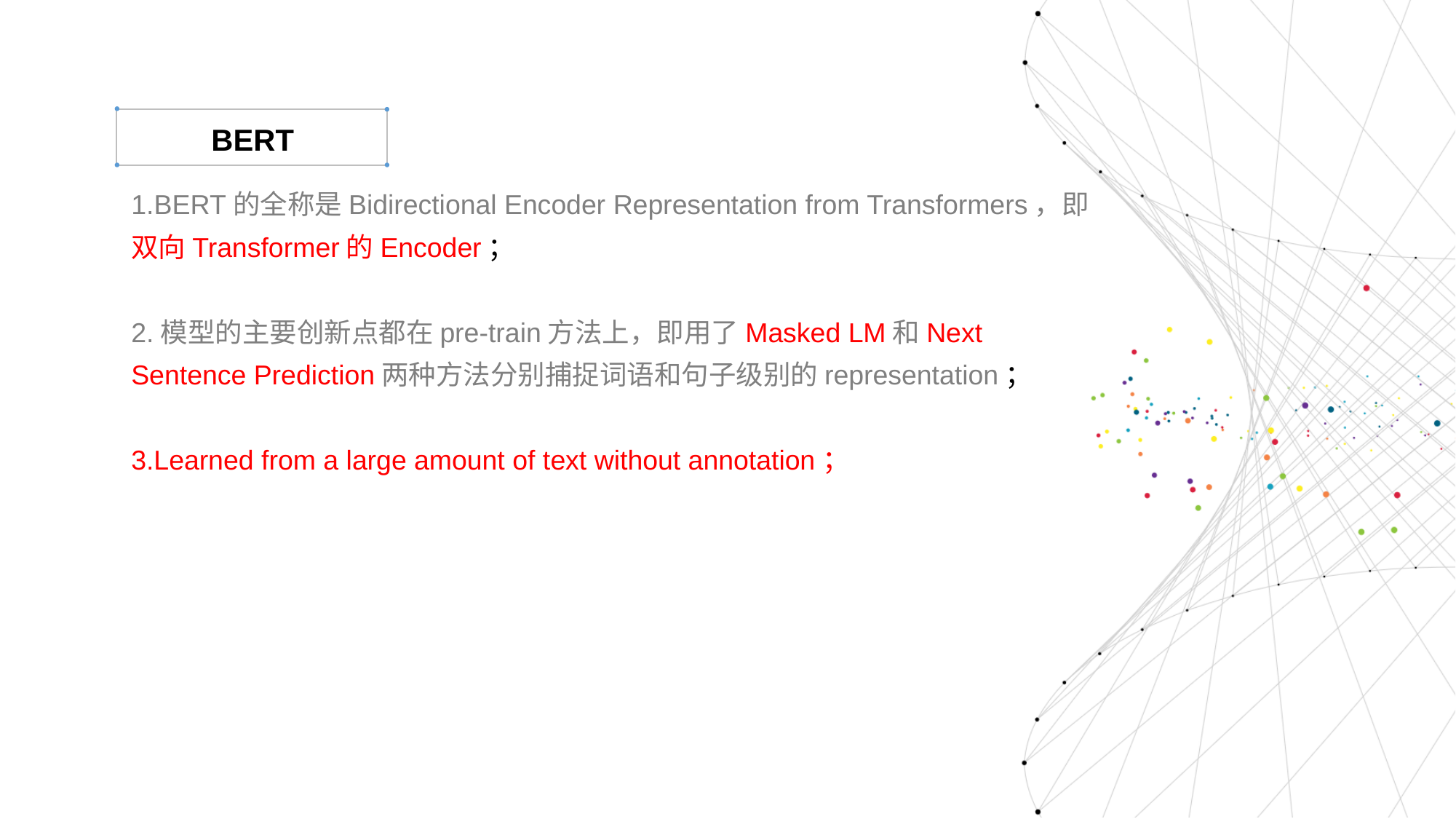

BERT
1.BERT的全称是Bidirectional Encoder Representation from Transformers，即双向Transformer的Encoder；

2.模型的主要创新点都在pre-train方法上，即用了Masked LM和Next Sentence Prediction两种方法分别捕捉词语和句子级别的representation；

3.Learned from a large amount of text without annotation；